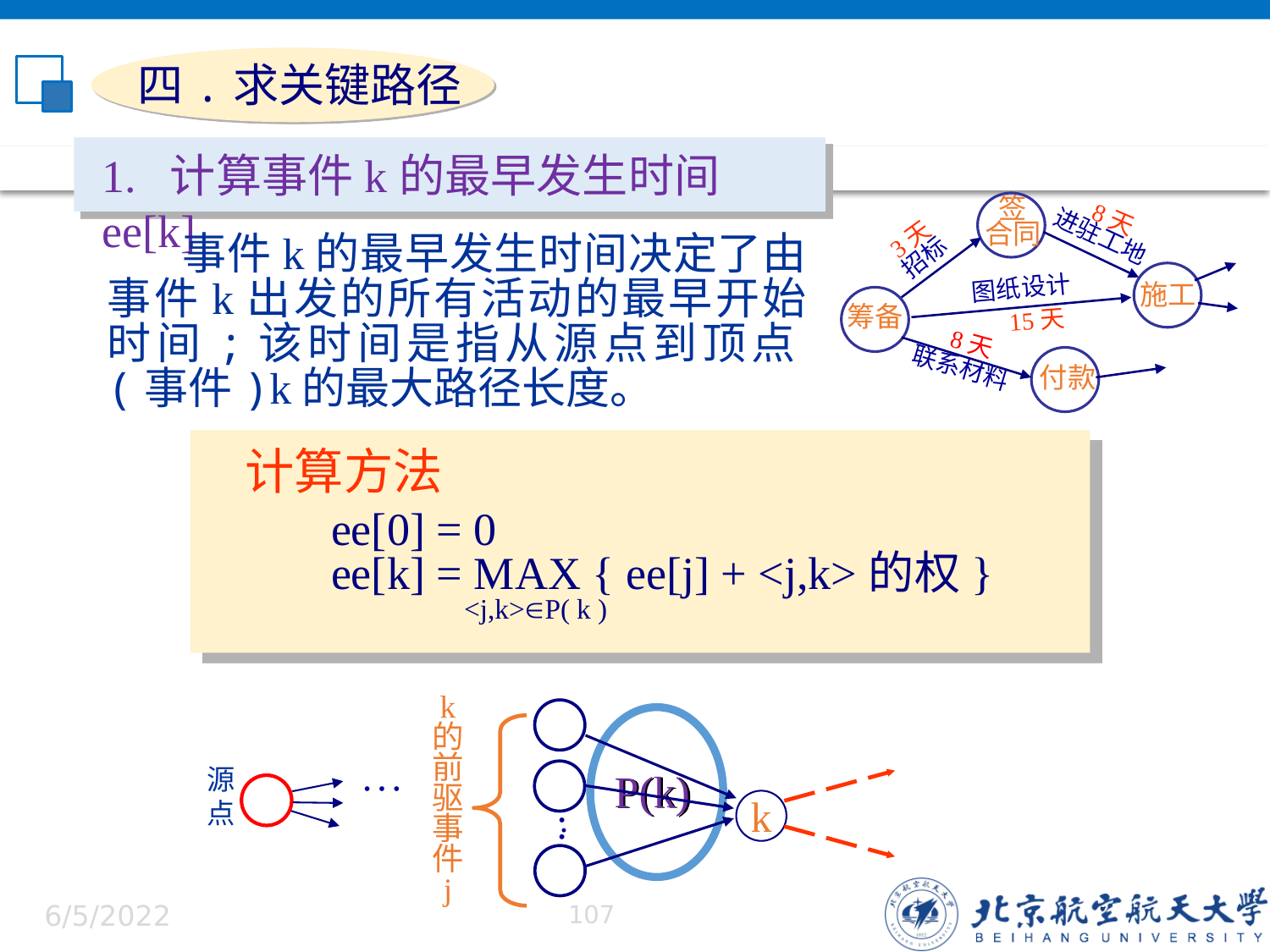

四.求关键路径

1.  计算事件k的最早发生时间ee[k]
签
合同

进驻工地

招标

图纸设计
施工

筹备

联系材料

付款

8天
3天
15天
8天
      事件k的最早发生时间决定了由事件k出发的所有活动的最早开始时间;该时间是指从源点到顶点(事件)k的最大路径长度。

计算方法
      ee[0] = 0
      ee[k] = MAX { ee[j] + <j,k>的权}
<j,k>∈P( k )
k
的
前
驱
事
件
j

…
源
点

:
k
.

P(k)
6/5/2022
107